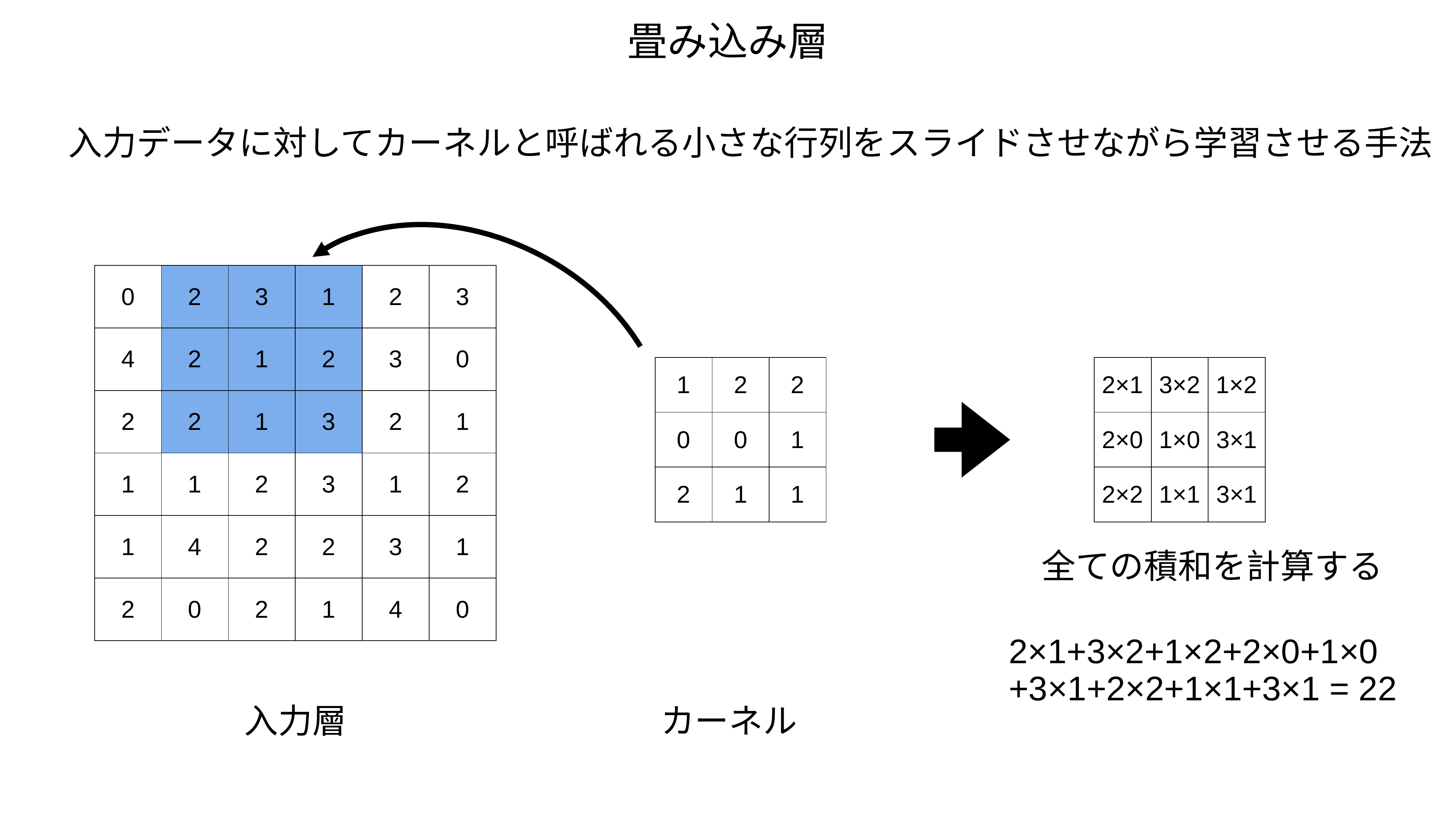

畳み込み層
入力データに対してカーネルと呼ばれる小さな行列をスライドさせながら学習させる手法

| 0 | 2 | 3 | 1 | 2 | 3 |
| --- | --- | --- | --- | --- | --- |
| 4 | 2 | 1 | 2 | 3 | 0 |
| 2 | 2 | 1 | 3 | 2 | 1 |
| 1 | 1 | 2 | 3 | 1 | 2 |
| 1 | 4 | 2 | 2 | 3 | 1 |
| 2 | 0 | 2 | 1 | 4 | 0 |
| 1 | 2 | 2 |
| --- | --- | --- |
| 0 | 0 | 1 |
| 2 | 1 | 1 |
| 2×1 | 3×2 | 1×2 |
| --- | --- | --- |
| 2×0 | 1×0 | 3×1 |
| 2×2 | 1×1 | 3×1 |

全ての積和を計算する
2×1+3×2+1×2+2×0+1×0
+3×1+2×2+1×1+3×1 = 22
入力層
カーネル